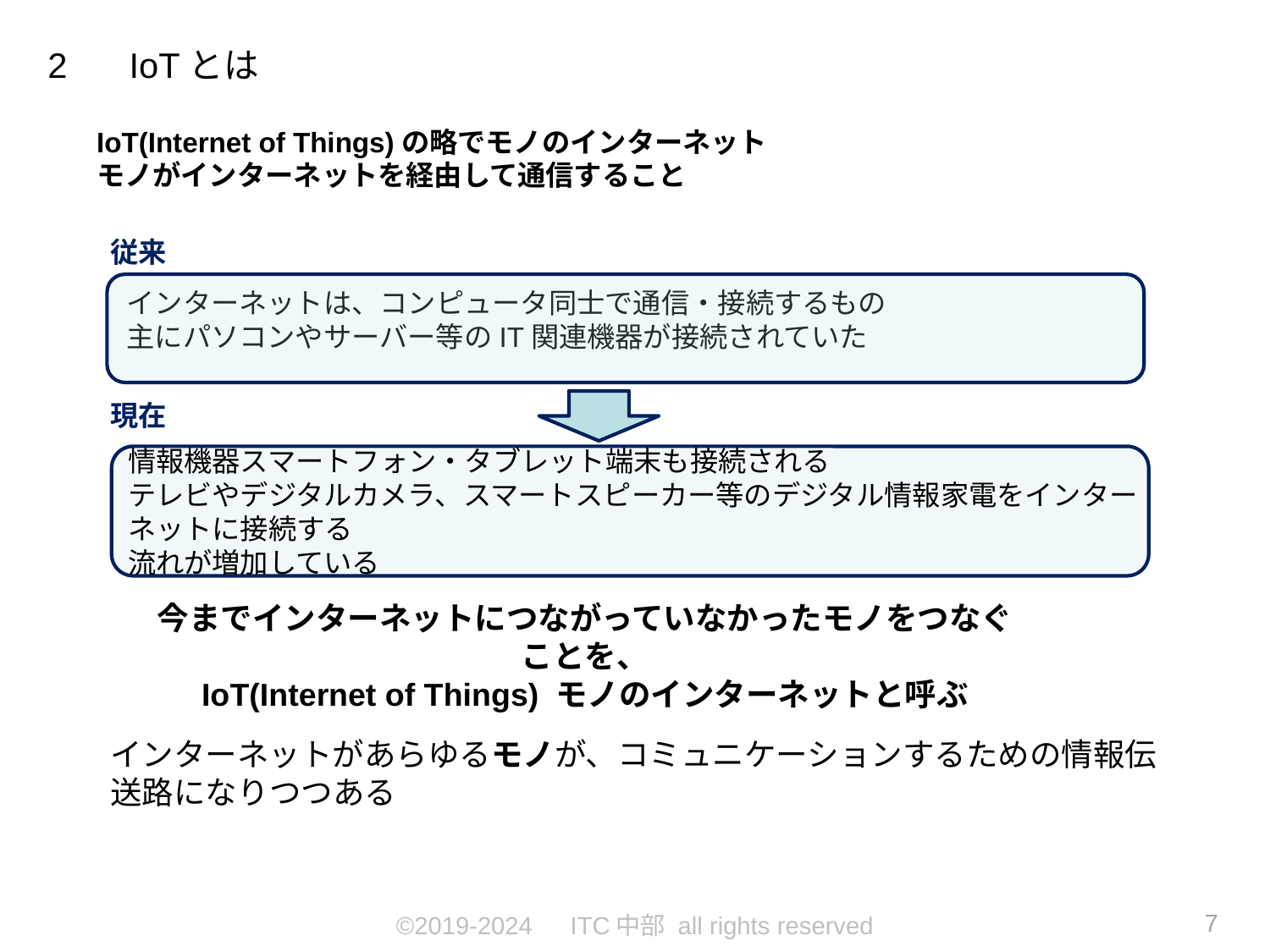

2 　IoTとは
IoT(Internet of Things)の略でモノのインターネット
モノがインターネットを経由して通信すること
従来
インターネットは、コンピュータ同士で通信・接続するもの
主にパソコンやサーバー等のIT関連機器が接続されていた

現在

情報機器スマートフォン・タブレット端末も接続される
テレビやデジタルカメラ、スマートスピーカー等のデジタル情報家電をインターネットに接続する
流れが増加している
今までインターネットにつながっていなかったモノをつなぐことを、
IoT(Internet of Things) モノのインターネットと呼ぶ
インターネットがあらゆるモノが、コミュニケーションするための情報伝送路になりつつある